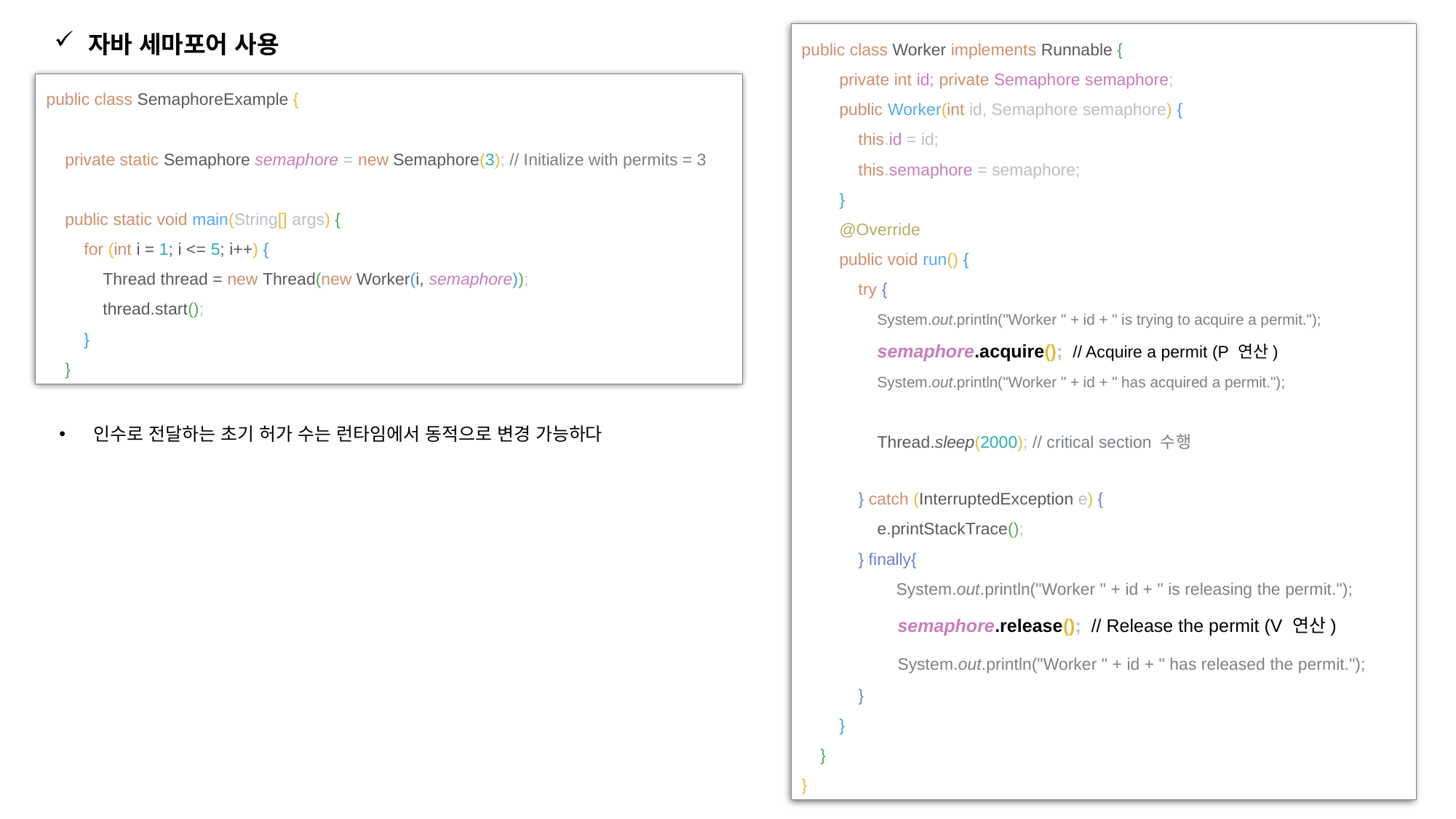

자바 세마포어 사용
public class Worker implements Runnable {
        private int id; private Semaphore semaphore;
        public Worker(int id, Semaphore semaphore) {
            this.id = id;
            this.semaphore = semaphore;
        }
        @Override
        public void run() {
            try {
                System.out.println("Worker " + id + " is trying to acquire a permit.");
                semaphore.acquire();  // Acquire a permit (P 연산)
                System.out.println("Worker " + id + " has acquired a permit.");
                Thread.sleep(2000); // critical section 수행
            } catch (InterruptedException e) {
                e.printStackTrace();
            } finally{
                    System.out.println("Worker " + id + " is releasing the permit.");
                semaphore.release();  // Release the permit (V 연산)
                System.out.println("Worker " + id + " has released the permit.");
            }
        }
    }
}
public class SemaphoreExample {
    private static Semaphore semaphore = new Semaphore(3); // Initialize with permits = 3
    public static void main(String[] args) {
        for (int i = 1; i <= 5; i++) {
            Thread thread = new Thread(new Worker(i, semaphore));
            thread.start();
        }
    }
인수로 전달하는 초기 허가 수는 런타임에서 동적으로 변경 가능하다